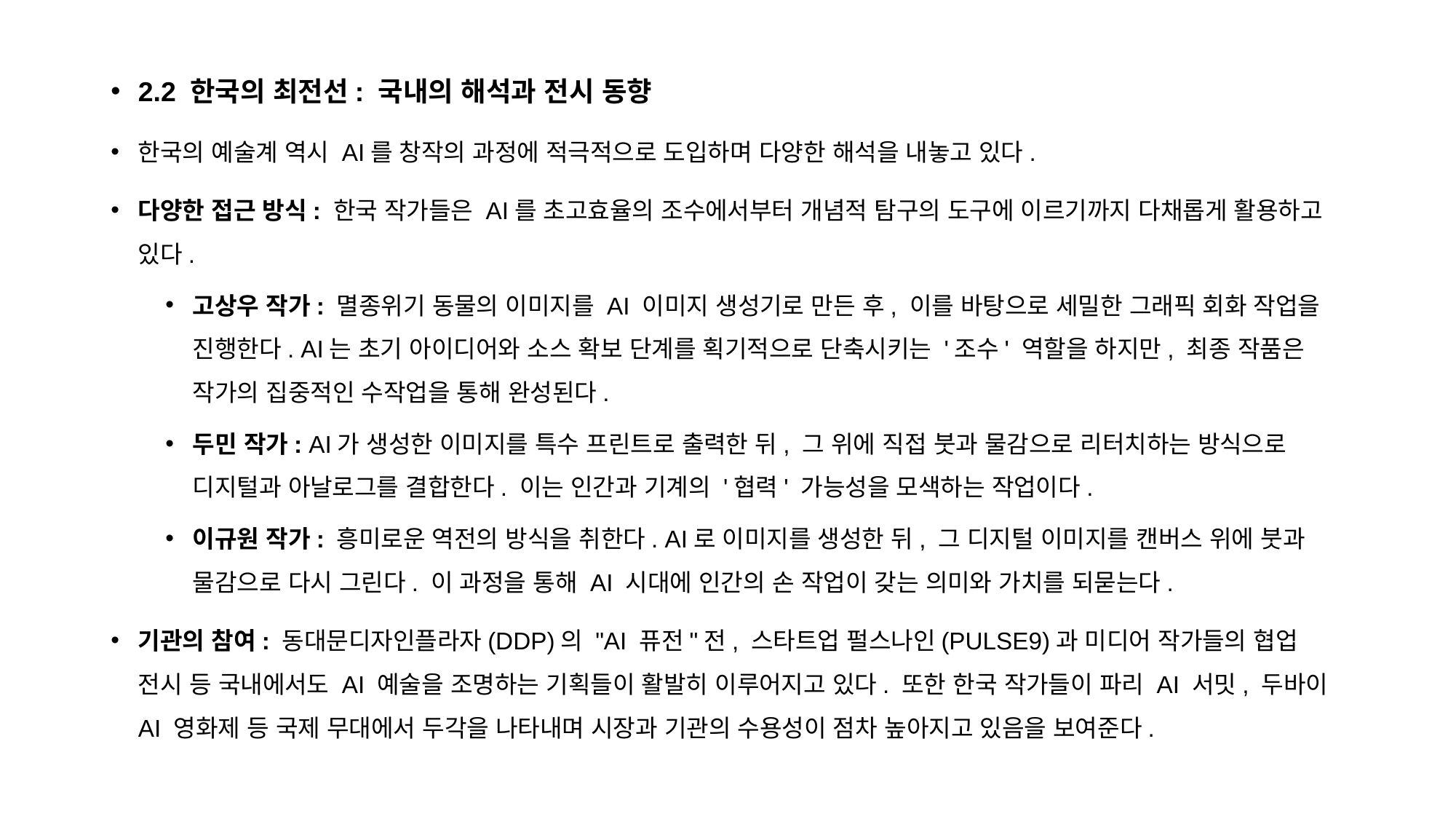

2.2 한국의 최전선: 국내의 해석과 전시 동향
한국의 예술계 역시 AI를 창작의 과정에 적극적으로 도입하며 다양한 해석을 내놓고 있다.
다양한 접근 방식: 한국 작가들은 AI를 초고효율의 조수에서부터 개념적 탐구의 도구에 이르기까지 다채롭게 활용하고 있다.
고상우 작가: 멸종위기 동물의 이미지를 AI 이미지 생성기로 만든 후, 이를 바탕으로 세밀한 그래픽 회화 작업을 진행한다. AI는 초기 아이디어와 소스 확보 단계를 획기적으로 단축시키는 '조수' 역할을 하지만, 최종 작품은 작가의 집중적인 수작업을 통해 완성된다.
두민 작가: AI가 생성한 이미지를 특수 프린트로 출력한 뒤, 그 위에 직접 붓과 물감으로 리터치하는 방식으로 디지털과 아날로그를 결합한다. 이는 인간과 기계의 '협력' 가능성을 모색하는 작업이다.
이규원 작가: 흥미로운 역전의 방식을 취한다. AI로 이미지를 생성한 뒤, 그 디지털 이미지를 캔버스 위에 붓과 물감으로 다시 그린다. 이 과정을 통해 AI 시대에 인간의 손 작업이 갖는 의미와 가치를 되묻는다.
기관의 참여: 동대문디자인플라자(DDP)의 "AI 퓨전"전, 스타트업 펄스나인(PULSE9)과 미디어 작가들의 협업 전시 등 국내에서도 AI 예술을 조명하는 기획들이 활발히 이루어지고 있다. 또한 한국 작가들이 파리 AI 서밋, 두바이 AI 영화제 등 국제 무대에서 두각을 나타내며 시장과 기관의 수용성이 점차 높아지고 있음을 보여준다.